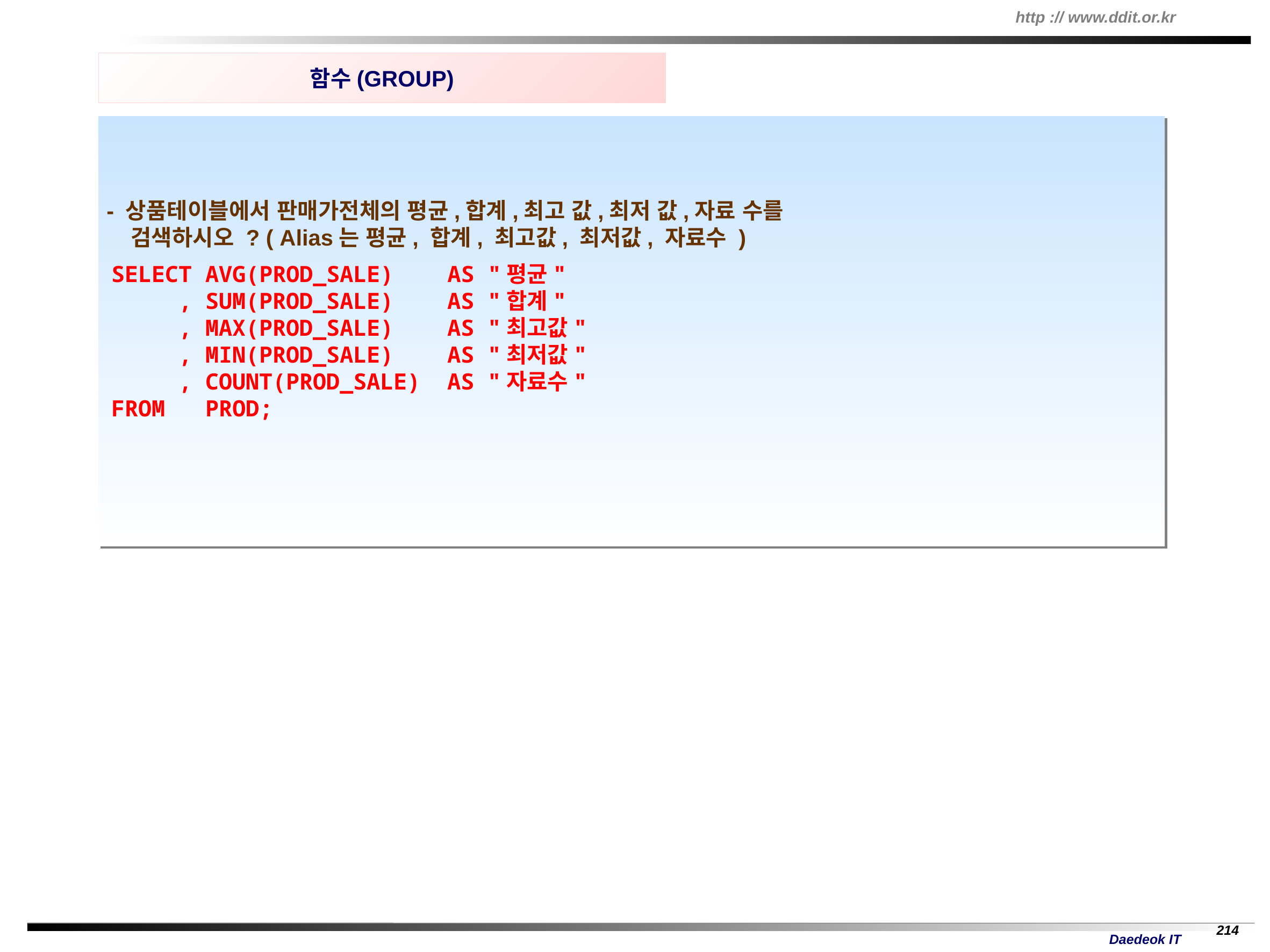

함수(GROUP)
- 상품테이블에서 판매가전체의 평균,합계,최고 값,최저 값,자료 수를
   검색하시오 ? ( Alias는 평균, 합계, 최고값, 최저값, 자료수 )

SELECT AVG(PROD_SALE)    AS "평균"
     , SUM(PROD_SALE)    AS "합계"
     , MAX(PROD_SALE)    AS "최고값"
     , MIN(PROD_SALE)    AS "최저값"
     , COUNT(PROD_SALE)  AS "자료수"
FROM   PROD;